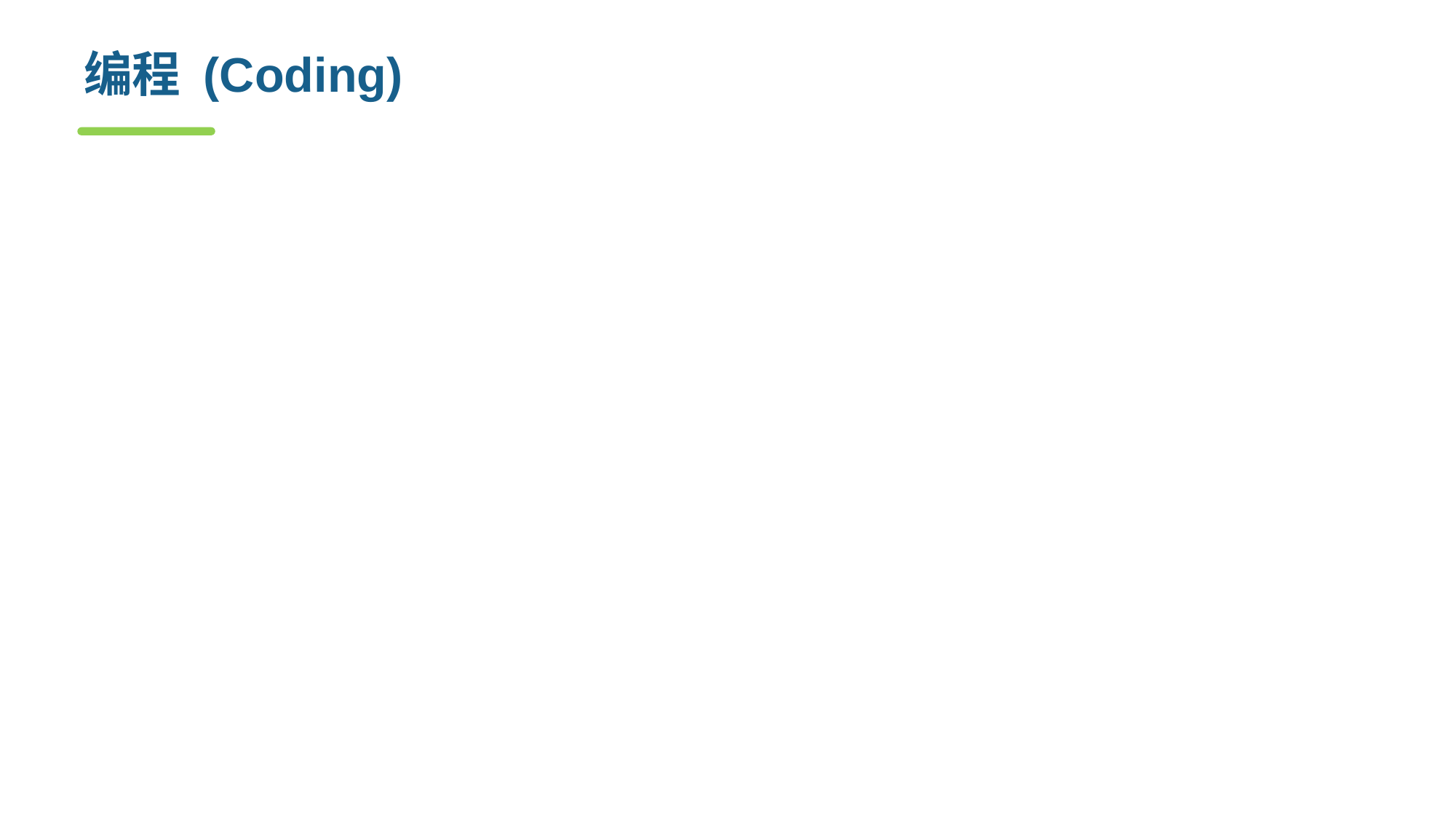

# 编程 (Coding)
任务:依据设计说明书为每个模块编写程序
交付:程序
	程序符合编程规范，含有必要的注释
	不含有语法错误
交付这样的程序就是编程阶段完成的里程碑
37